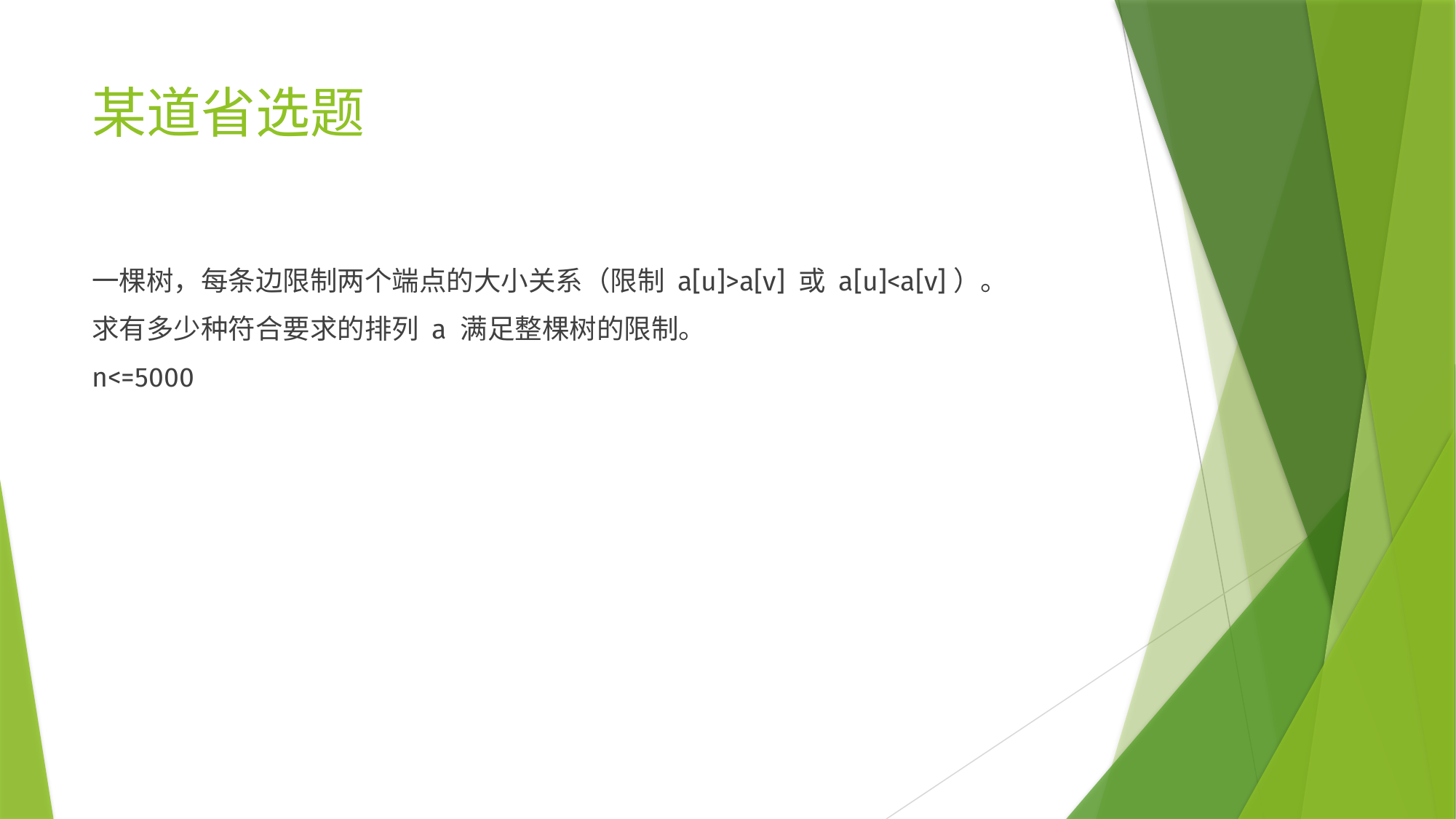

# 某道省选题
一棵树，每条边限制两个端点的大小关系（限制 a[u]>a[v] 或 a[u]<a[v]）。
求有多少种符合要求的排列 a 满足整棵树的限制。
n<=5000